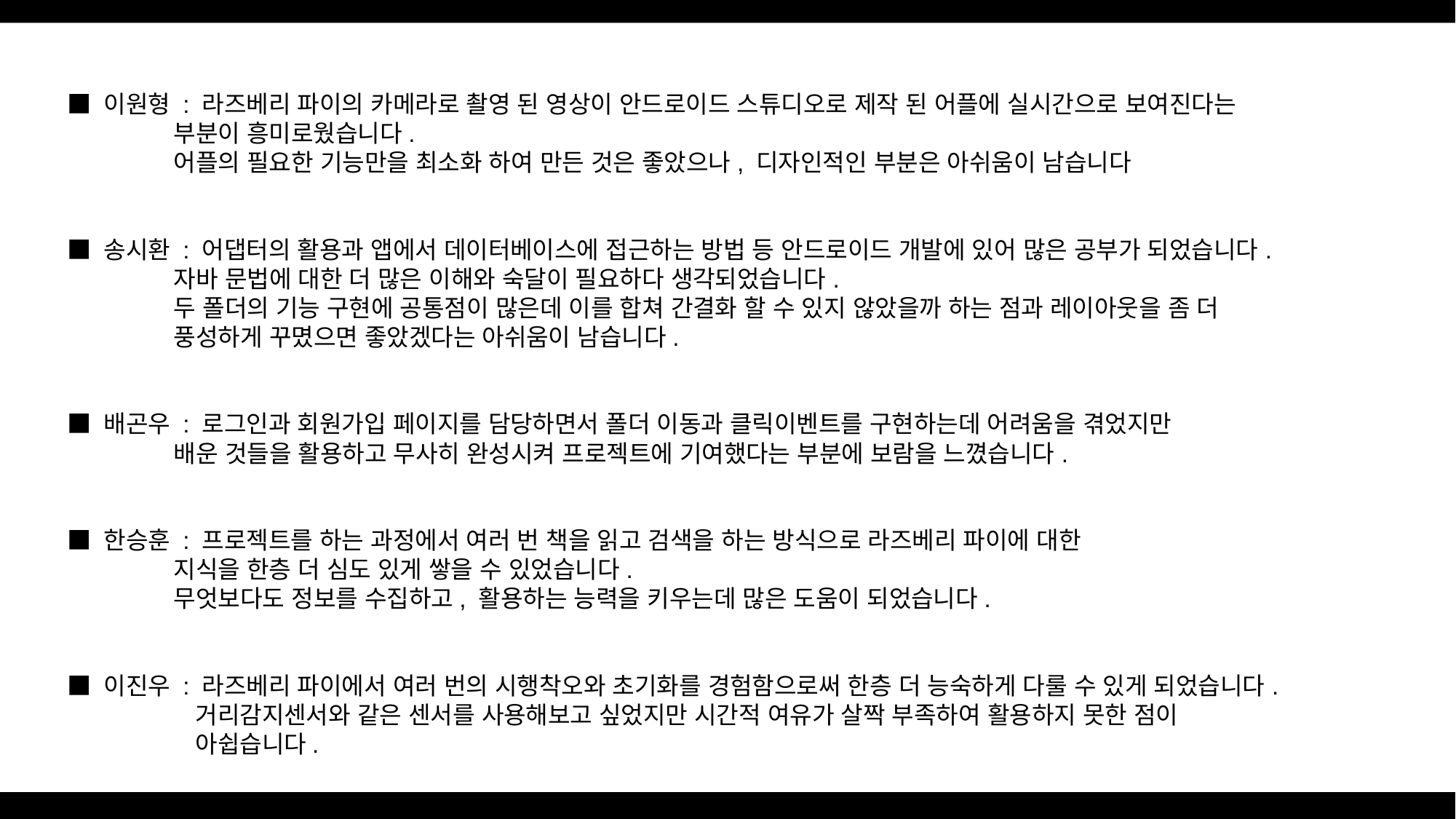

■ 이원형 : 라즈베리 파이의 카메라로 촬영 된 영상이 안드로이드 스튜디오로 제작 된 어플에 실시간으로 보여진다는
               부분이 흥미로웠습니다.
               어플의 필요한 기능만을 최소화 하여 만든 것은 좋았으나, 디자인적인 부분은 아쉬움이 남습니다

■ 송시환 : 어댑터의 활용과 앱에서 데이터베이스에 접근하는 방법 등 안드로이드 개발에 있어 많은 공부가 되었습니다.
               자바 문법에 대한 더 많은 이해와 숙달이 필요하다 생각되었습니다.
               두 폴더의 기능 구현에 공통점이 많은데 이를 합쳐 간결화 할 수 있지 않았을까 하는 점과 레이아웃을 좀 더
               풍성하게 꾸몄으면 좋았겠다는 아쉬움이 남습니다.

■ 배곤우 : 로그인과 회원가입 페이지를 담당하면서 폴더 이동과 클릭이벤트를 구현하는데 어려움을 겪었지만
               배운 것들을 활용하고 무사히 완성시켜 프로젝트에 기여했다는 부분에 보람을 느꼈습니다.

■ 한승훈 : 프로젝트를 하는 과정에서 여러 번 책을 읽고 검색을 하는 방식으로 라즈베리 파이에 대한
               지식을 한층 더 심도 있게 쌓을 수 있었습니다.
               무엇보다도 정보를 수집하고, 활용하는 능력을 키우는데 많은 도움이 되었습니다.

■ 이진우 : 라즈베리 파이에서 여러 번의 시행착오와 초기화를 경험함으로써 한층 더 능숙하게 다룰 수 있게 되었습니다.
	  거리감지센서와 같은 센서를 사용해보고 싶었지만 시간적 여유가 살짝 부족하여 활용하지 못한 점이
	  아쉽습니다.